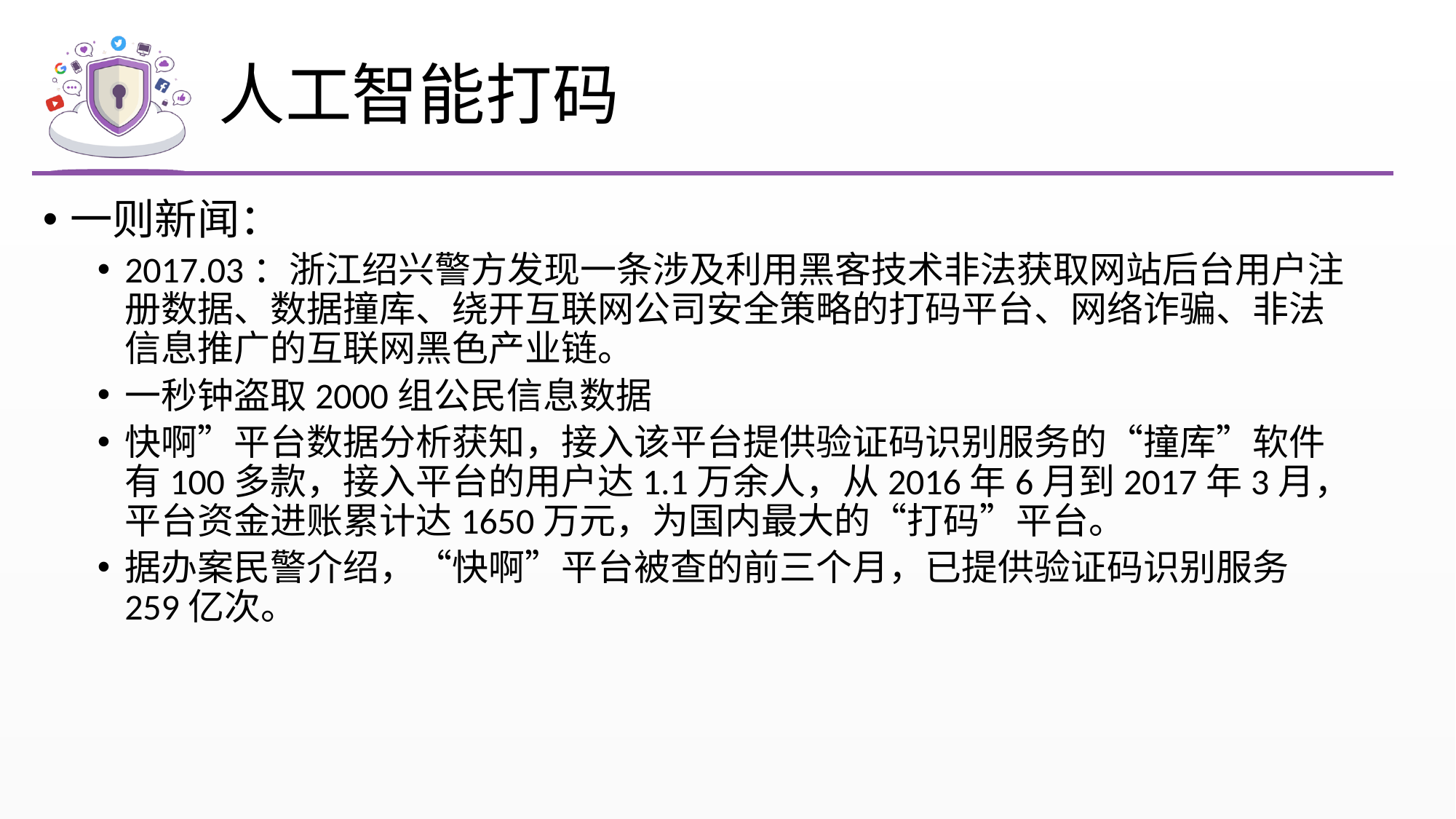

# 人工智能打码
一则新闻：
2017.03：浙江绍兴警方发现一条涉及利用黑客技术非法获取网站后台用户注册数据、数据撞库、绕开互联网公司安全策略的打码平台、网络诈骗、非法信息推广的互联网黑色产业链。
一秒钟盗取2000组公民信息数据
快啊”平台数据分析获知，接入该平台提供验证码识别服务的“撞库”软件有100多款，接入平台的用户达1.1万余人，从2016年6月到2017年3月，平台资金进账累计达1650万元，为国内最大的“打码”平台。
据办案民警介绍，“快啊”平台被查的前三个月，已提供验证码识别服务259亿次。